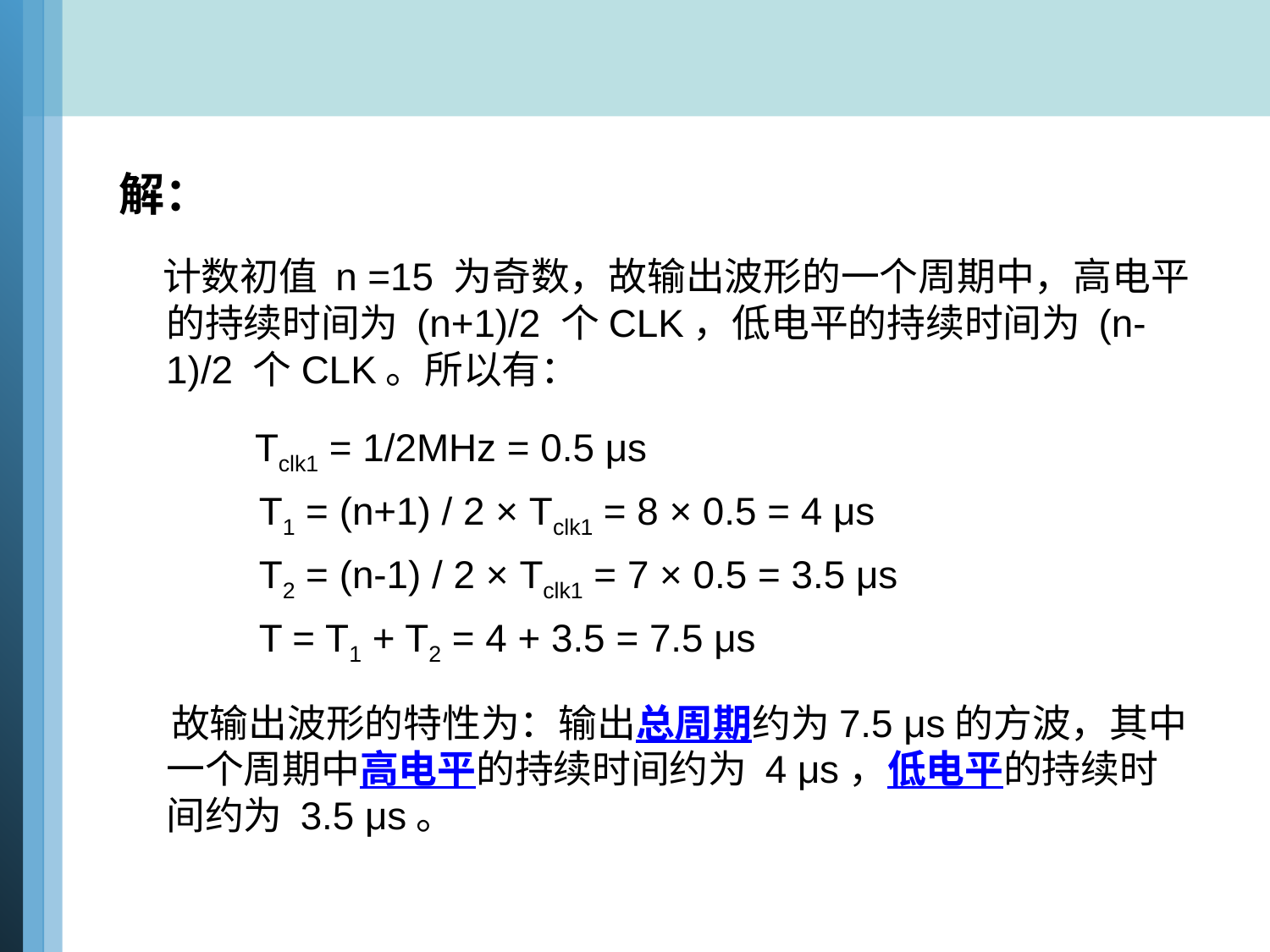

解：
    计数初值 n =15 为奇数，故输出波形的一个周期中，高电平的持续时间为 (n+1)/2 个CLK，低电平的持续时间为 (n-1)/2 个CLK。所以有：
              Tclk1 = 1/2MHz = 0.5 μs
             T1 = (n+1) / 2 × Tclk1 = 8 × 0.5 = 4 μs
             T2 = (n-1) / 2 × Tclk1 = 7 × 0.5 = 3.5 μs
             T = T1 + T2 = 4 + 3.5 = 7.5 μs
     故输出波形的特性为：输出总周期约为7.5 μs的方波，其中一个周期中高电平的持续时间约为 4 μs，低电平的持续时间约为 3.5 μs。

27